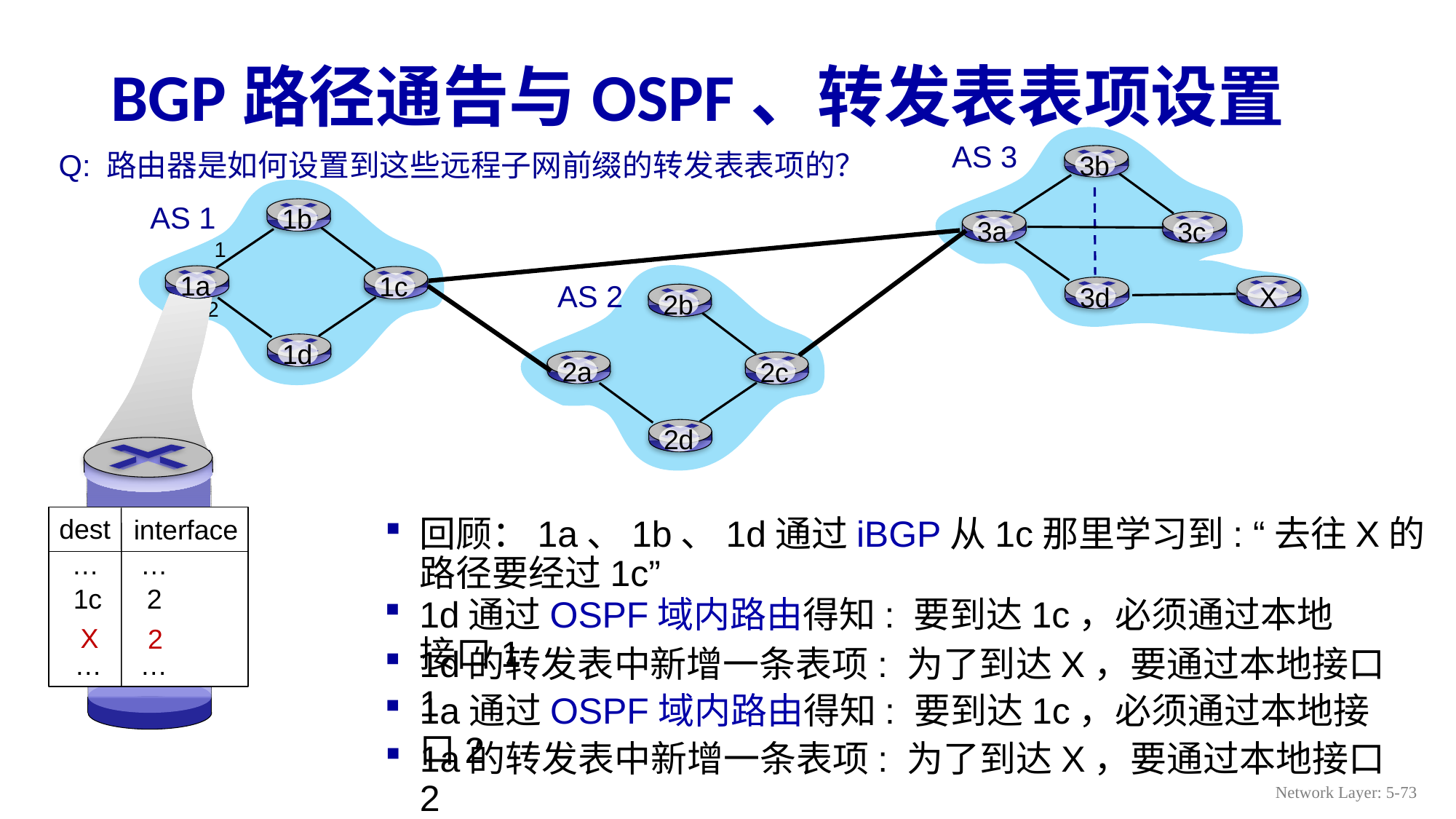

# BGP路径通告与OSPF、转发表表项设置

AS 3
3b

3a

3c

3d

1b

1a

1c

1d

AS 1

2b

2a

2c

2d

AS 2

  X

Q: 路由器是如何设置到这些远程子网前缀的转发表表项的？
1
2

dest
interface

…
…
2
1c

…
…

回顾：1a、1b、1d通过iBGP从1c那里学习到: “去往X的路径要经过1c”
1d通过OSPF域内路由得知: 要到达1c，必须通过本地接口1
X
2
1d的转发表中新增一条表项: 为了到达X，要通过本地接口1
1a通过OSPF域内路由得知: 要到达1c，必须通过本地接口2
1a的转发表中新增一条表项: 为了到达X，要通过本地接口2
Network Layer: 5-73